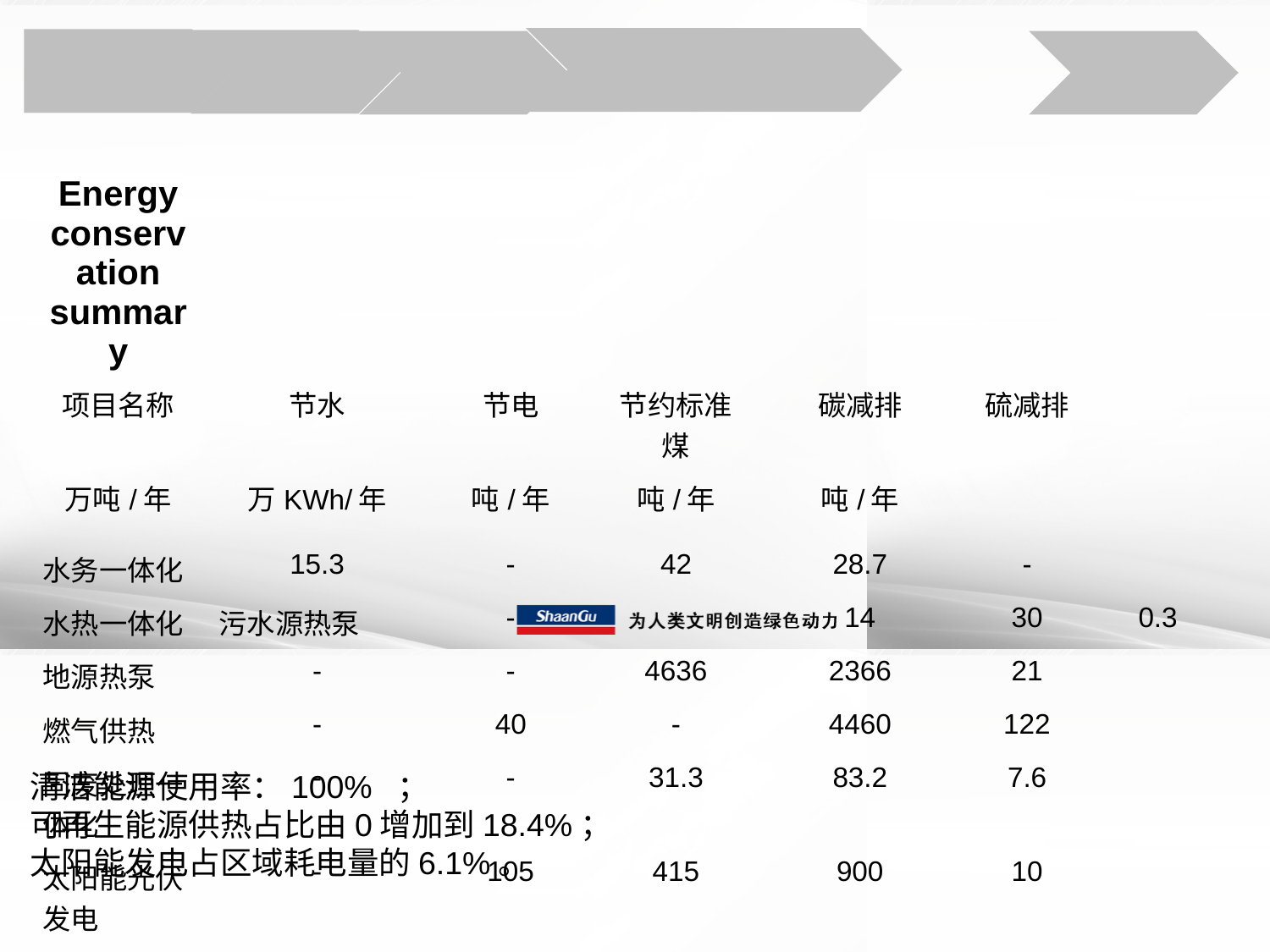

| Energy conservation summary |  |  |  |  |  |  |
| --- | --- | --- | --- | --- | --- | --- |
| 项目名称 | 节水 | 节电 | 节约标准煤 | 碳减排 | 硫减排 |  |
| 万吨/年 | 万KWh/年 | 吨/年 | 吨/年 | 吨/年 |  |  |
| 水务一体化 | 15.3 | - | 42 | 28.7 | - |  |
| 水热一体化 | 污水源热泵 | - | - | 14 | 30 | 0.3 |
| 地源热泵 | - | - | 4636 | 2366 | 21 |  |
| 燃气供热 | - | 40 | - | 4460 | 122 |  |
| 固废处理一体化 | - | - | 31.3 | 83.2 | 7.6 |  |
| 太阳能光伏发电 | - | 105 | 415 | 900 | 10 |  |
| 合计 | 15.3 | 145 | 5138.3 | 7867.9 | 160.9 |  |
清洁能源使用率：100%  ；
可再生能源供热占比由0增加到18.4%；
太阳能发电占区域耗电量的6.1%。